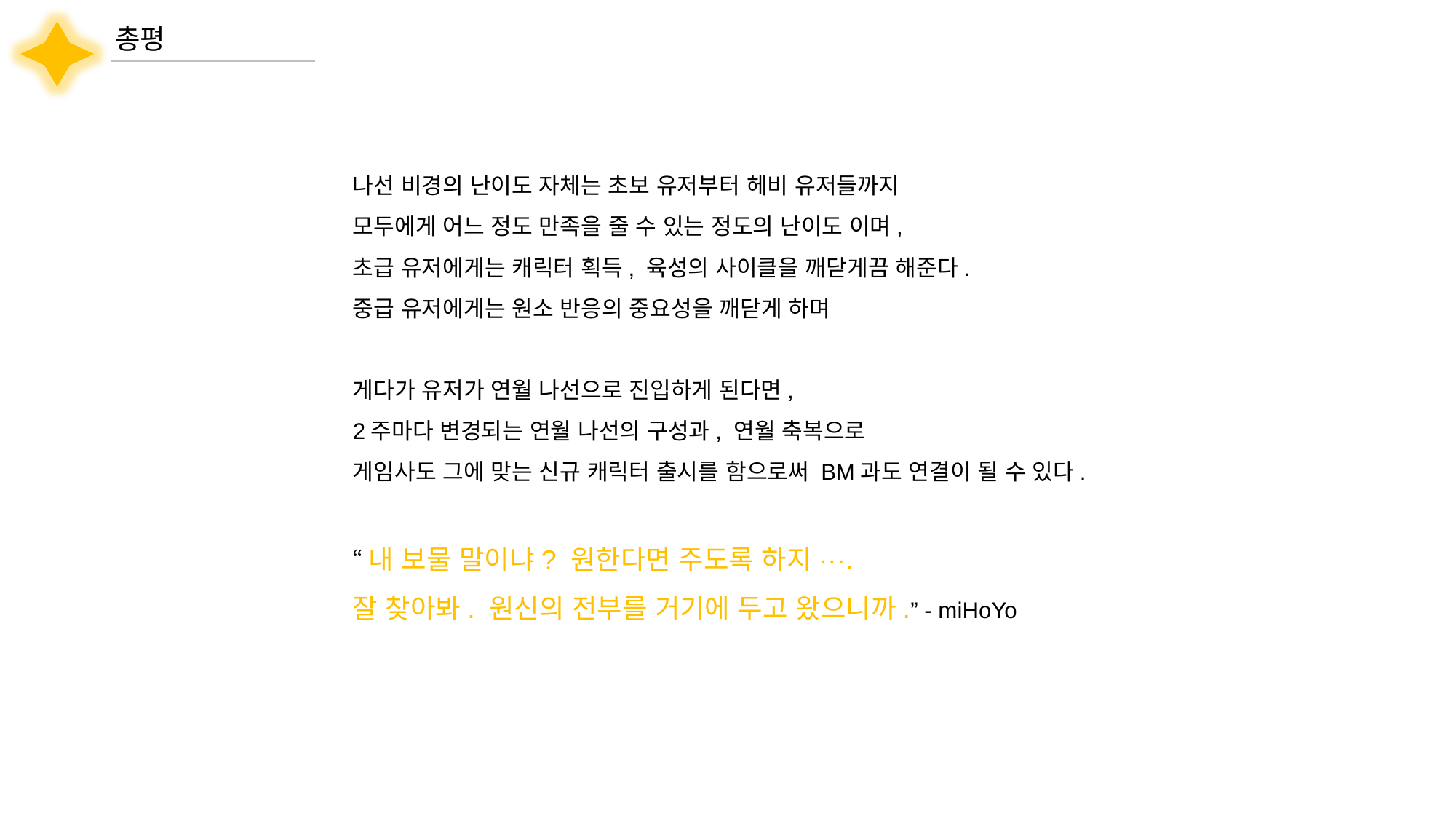

총평

나선 비경의 난이도 자체는 초보 유저부터 헤비 유저들까지
모두에게 어느 정도 만족을 줄 수 있는 정도의 난이도 이며,
초급 유저에게는 캐릭터 획득, 육성의 사이클을 깨닫게끔 해준다.
중급 유저에게는 원소 반응의 중요성을 깨닫게 하며

게다가 유저가 연월 나선으로 진입하게 된다면,
2주마다 변경되는 연월 나선의 구성과, 연월 축복으로
게임사도 그에 맞는 신규 캐릭터 출시를 함으로써 BM과도 연결이 될 수 있다.

“내 보물 말이냐? 원한다면 주도록 하지···.
잘 찾아봐. 원신의 전부를 거기에 두고 왔으니까.” - miHoYo